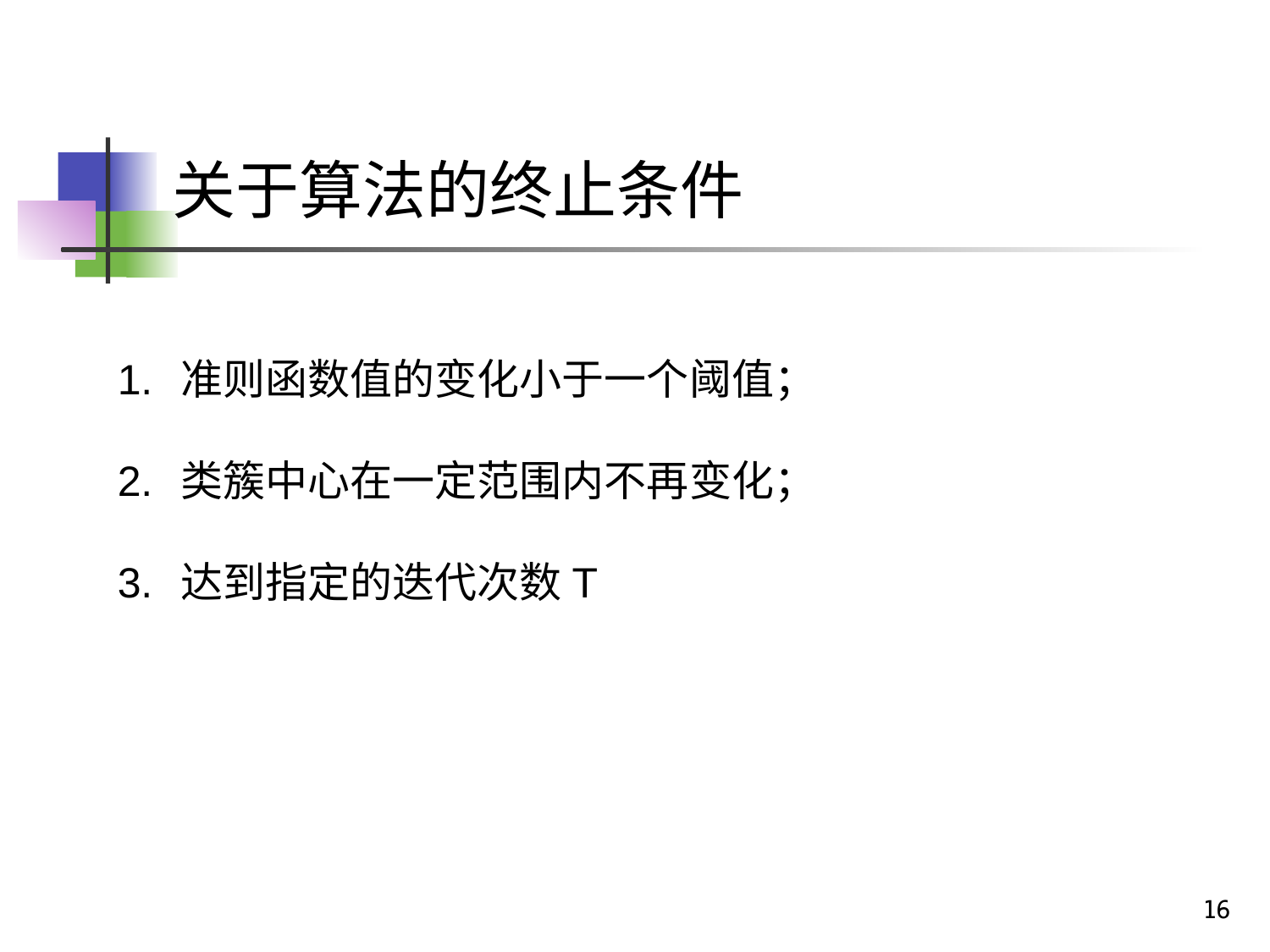

# 关于算法的终止条件
准则函数值的变化小于一个阈值；
类簇中心在一定范围内不再变化；
达到指定的迭代次数T
16